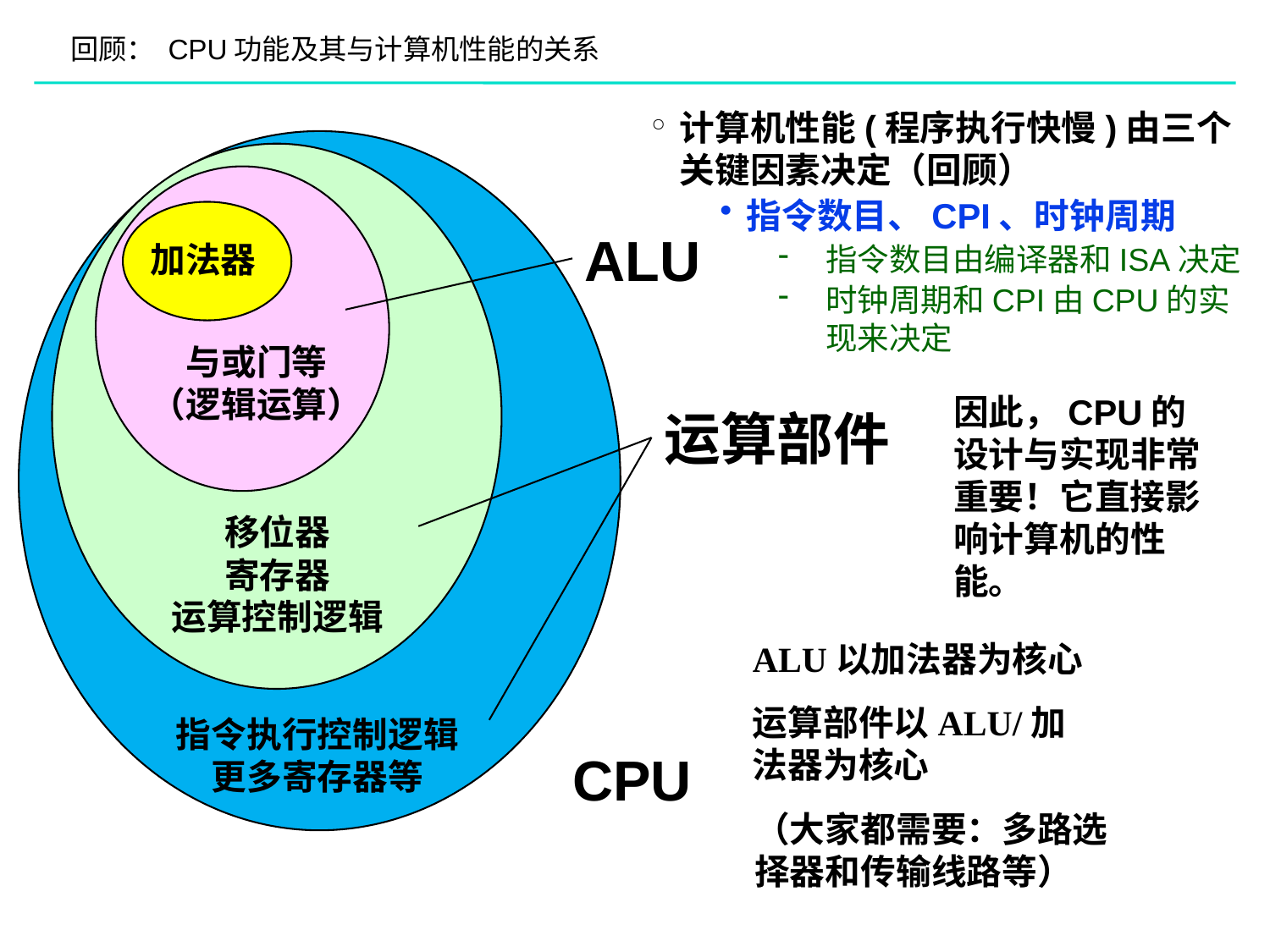

回顾： CPU功能及其与计算机性能的关系
计算机性能(程序执行快慢)由三个关键因素决定（回顾）
指令数目、CPI、时钟周期
指令数目由编译器和ISA决定
时钟周期和CPI由CPU的实现来决定

ALU
加法器
与或门等
（逻辑运算）
因此，CPU的设计与实现非常重要！它直接影响计算机的性能。
运算部件
移位器
寄存器
运算控制逻辑
ALU以加法器为核心
运算部件以ALU/加法器为核心
指令执行控制逻辑
更多寄存器等
CPU
（大家都需要：多路选择器和传输线路等）